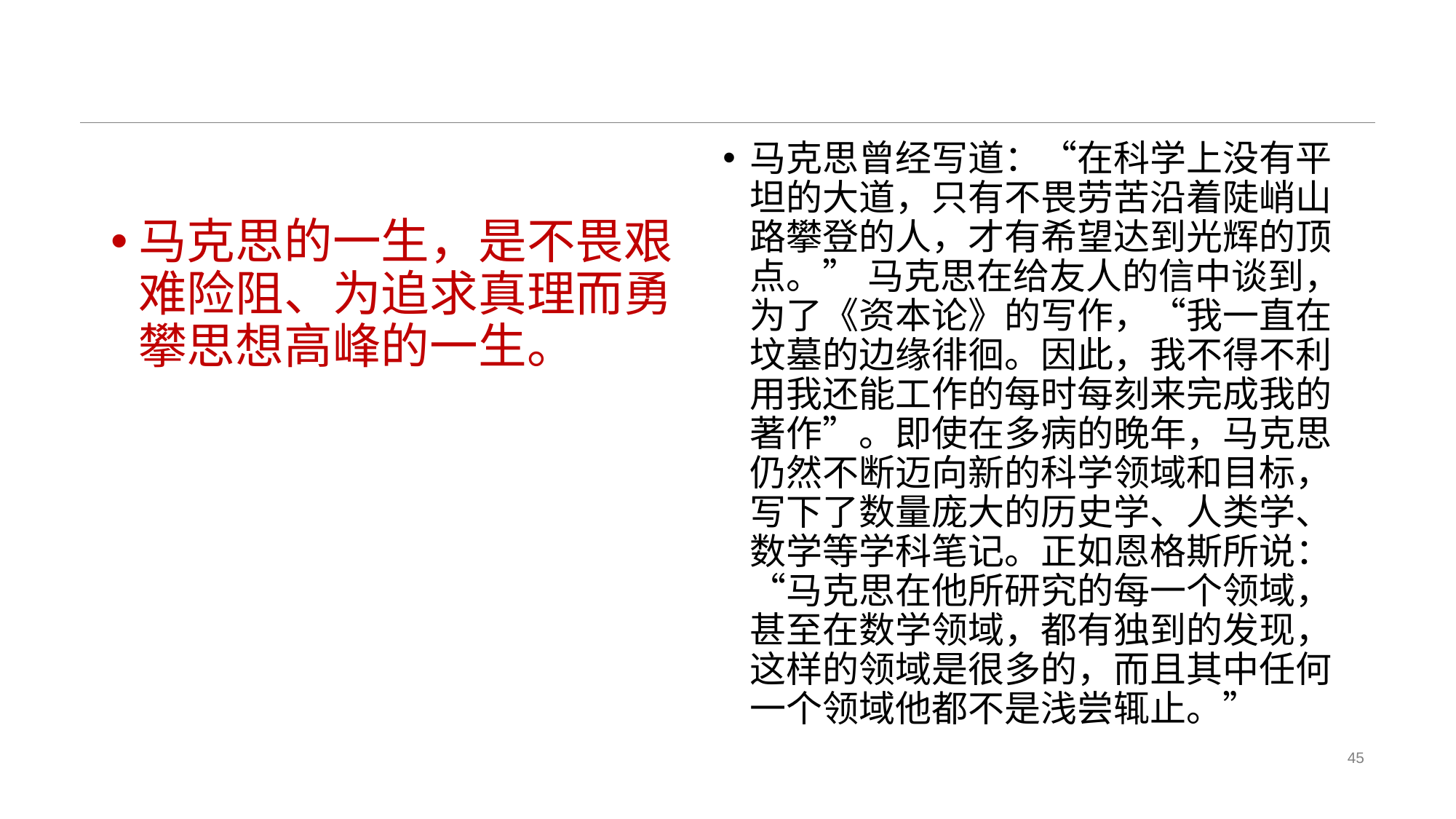

马克思曾经写道：“在科学上没有平坦的大道，只有不畏劳苦沿着陡峭山路攀登的人，才有希望达到光辉的顶点。” 马克思在给友人的信中谈到，为了《资本论》的写作，“我一直在坟墓的边缘徘徊。因此，我不得不利用我还能工作的每时每刻来完成我的著作”。即使在多病的晚年，马克思仍然不断迈向新的科学领域和目标，写下了数量庞大的历史学、人类学、数学等学科笔记。正如恩格斯所说：“马克思在他所研究的每一个领域，甚至在数学领域，都有独到的发现，这样的领域是很多的，而且其中任何一个领域他都不是浅尝辄止。”
马克思的一生，是不畏艰难险阻、为追求真理而勇攀思想高峰的一生。

45